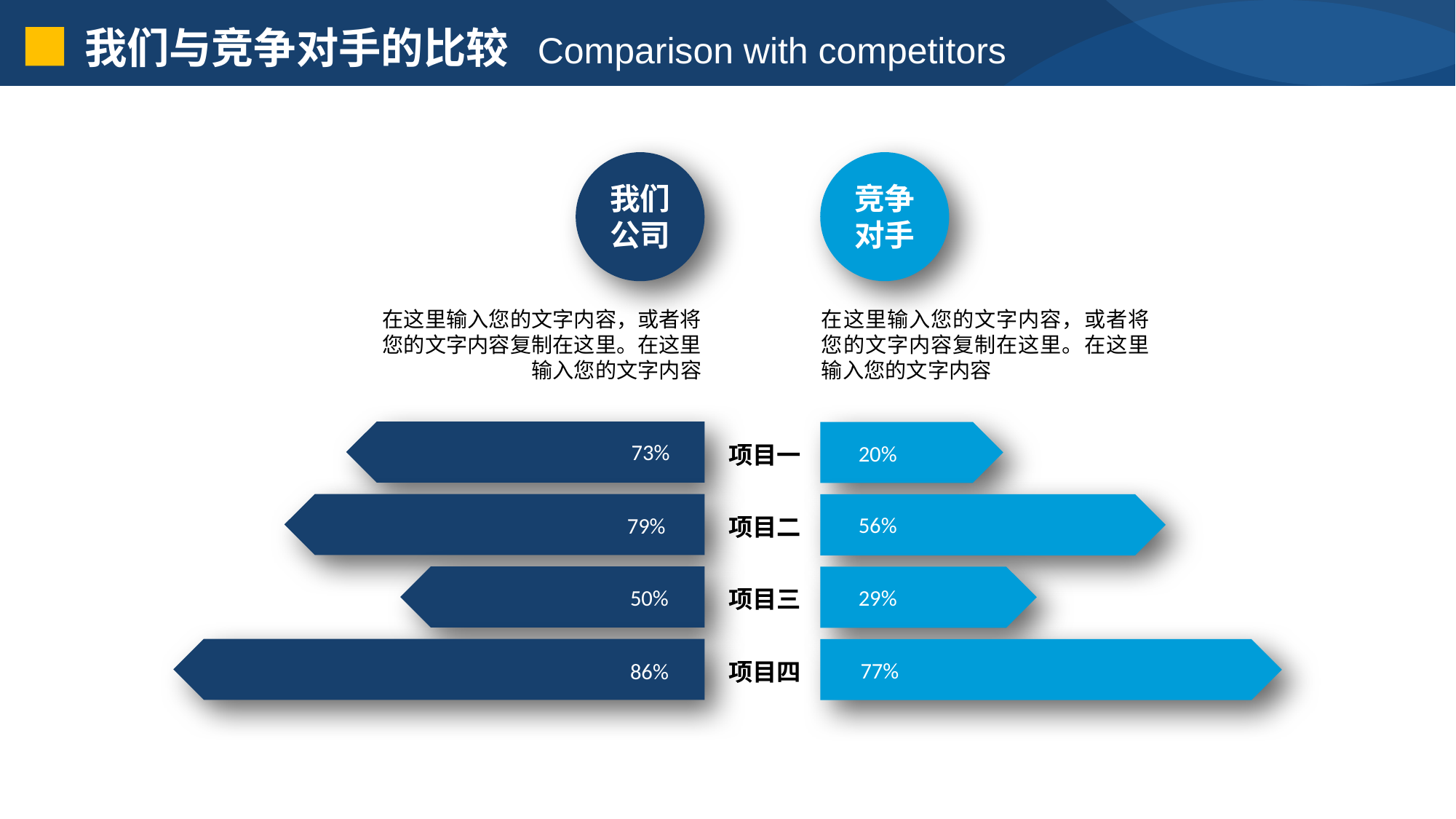

我们与竞争对手的比较  Comparison with competitors

我们
公司
竞争
对手
在这里输入您的文字内容，或者将您的文字内容复制在这里。在这里输入您的文字内容
在这里输入您的文字内容，或者将您的文字内容复制在这里。在这里输入您的文字内容

73%
20%
项目一

56%
79%
项目二

项目三
29%
50%

项目四
77%
86%